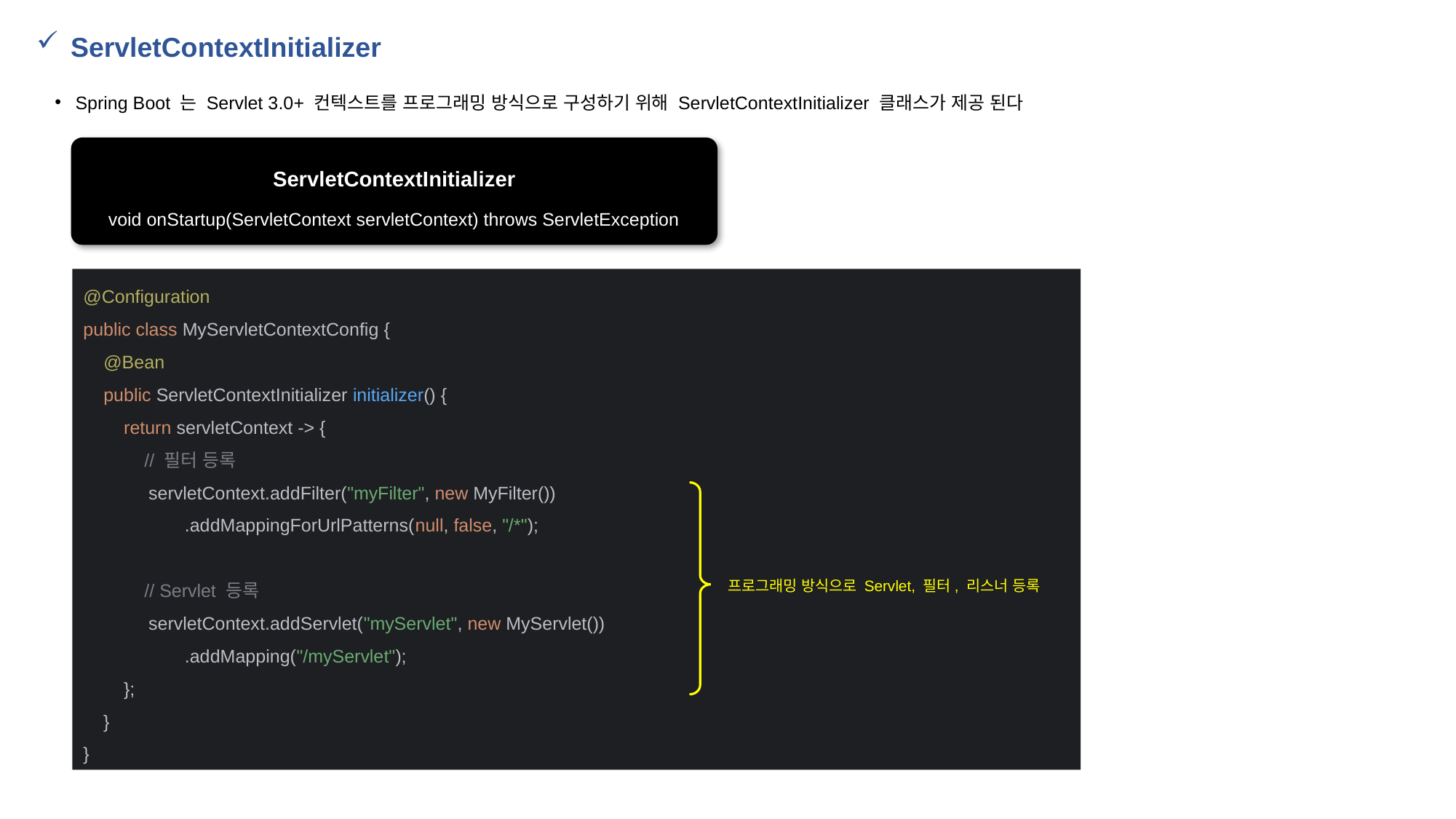

ServletContextInitializer
Spring Boot 는 Servlet 3.0+ 컨텍스트를 프로그래밍 방식으로 구성하기 위해 ServletContextInitializer 클래스가 제공 된다
ServletContextInitializer
void onStartup(ServletContext servletContext) throws ServletException
@Configuration
public class MyServletContextConfig {
    @Bean
    public ServletContextInitializer initializer() {
        return servletContext -> {
            // 필터 등록
            servletContext.addFilter("myFilter", new MyFilter())
                    .addMappingForUrlPatterns(null, false, "/*");
            // Servlet 등록
            servletContext.addServlet("myServlet", new MyServlet())
                    .addMapping("/myServlet");
        };
    }
}

프로그래밍 방식으로 Servlet, 필터, 리스너 등록